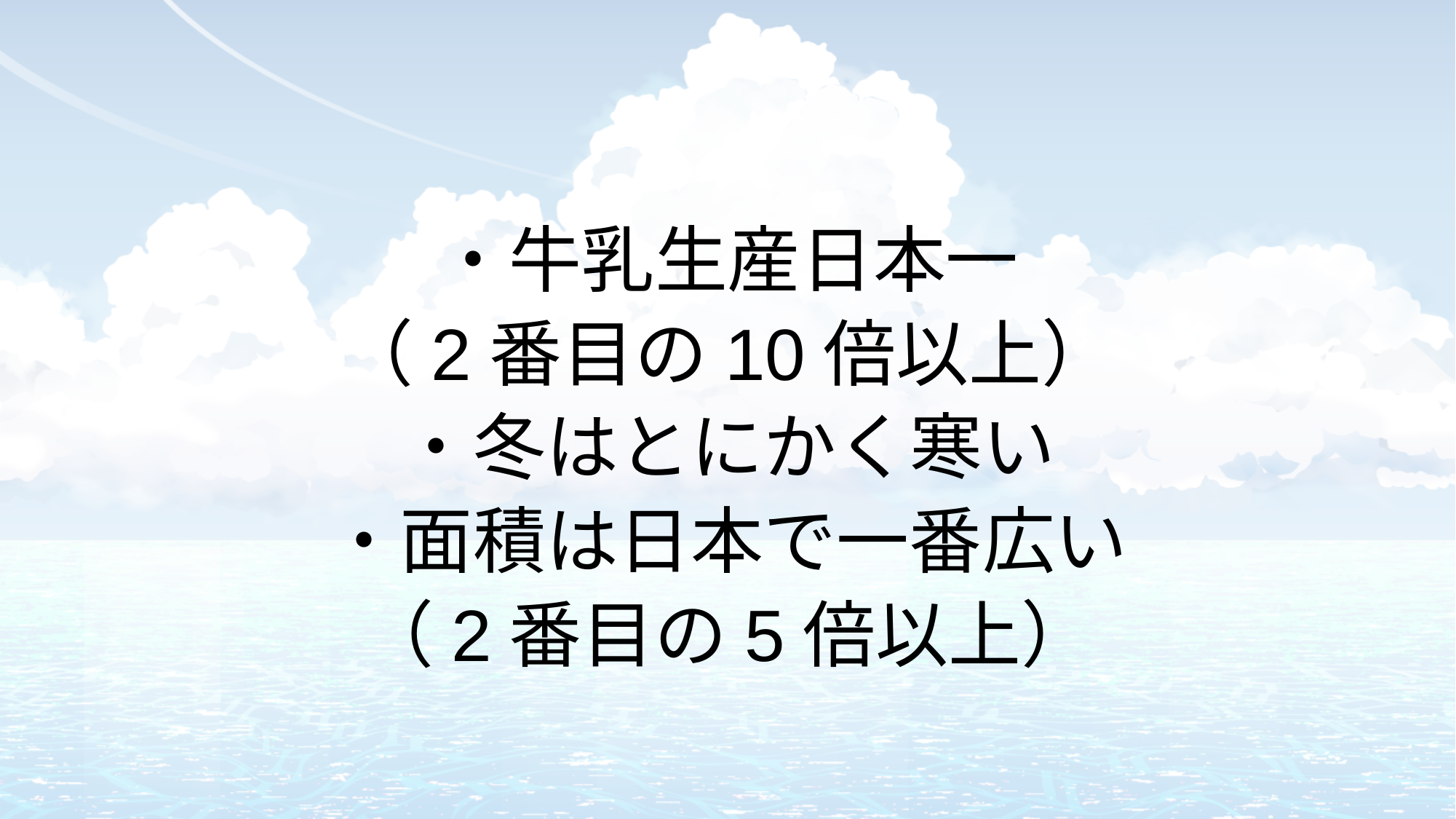

・牛乳生産日本一
（2番目の10倍以上）
・冬はとにかく寒い
・面積は日本で一番広い
（2番目の5倍以上）